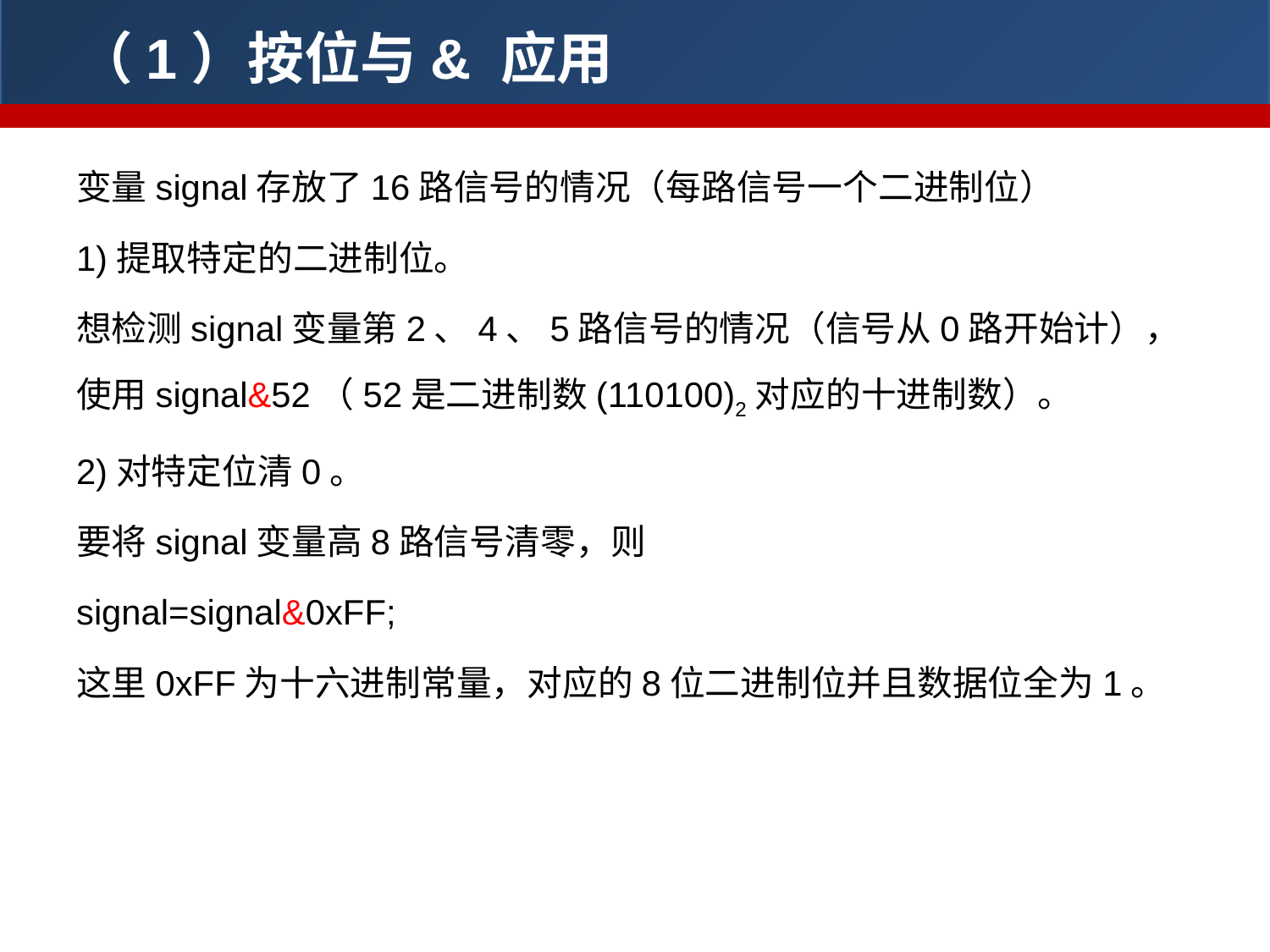

（1）按位与& 应用
变量signal存放了16路信号的情况（每路信号一个二进制位）
1)提取特定的二进制位。
想检测signal变量第2、4、5路信号的情况（信号从0路开始计），使用signal&52（52是二进制数(110100)2对应的十进制数）。
2)对特定位清0。
要将signal变量高8路信号清零，则
signal=signal&0xFF;
这里0xFF为十六进制常量，对应的8位二进制位并且数据位全为1。